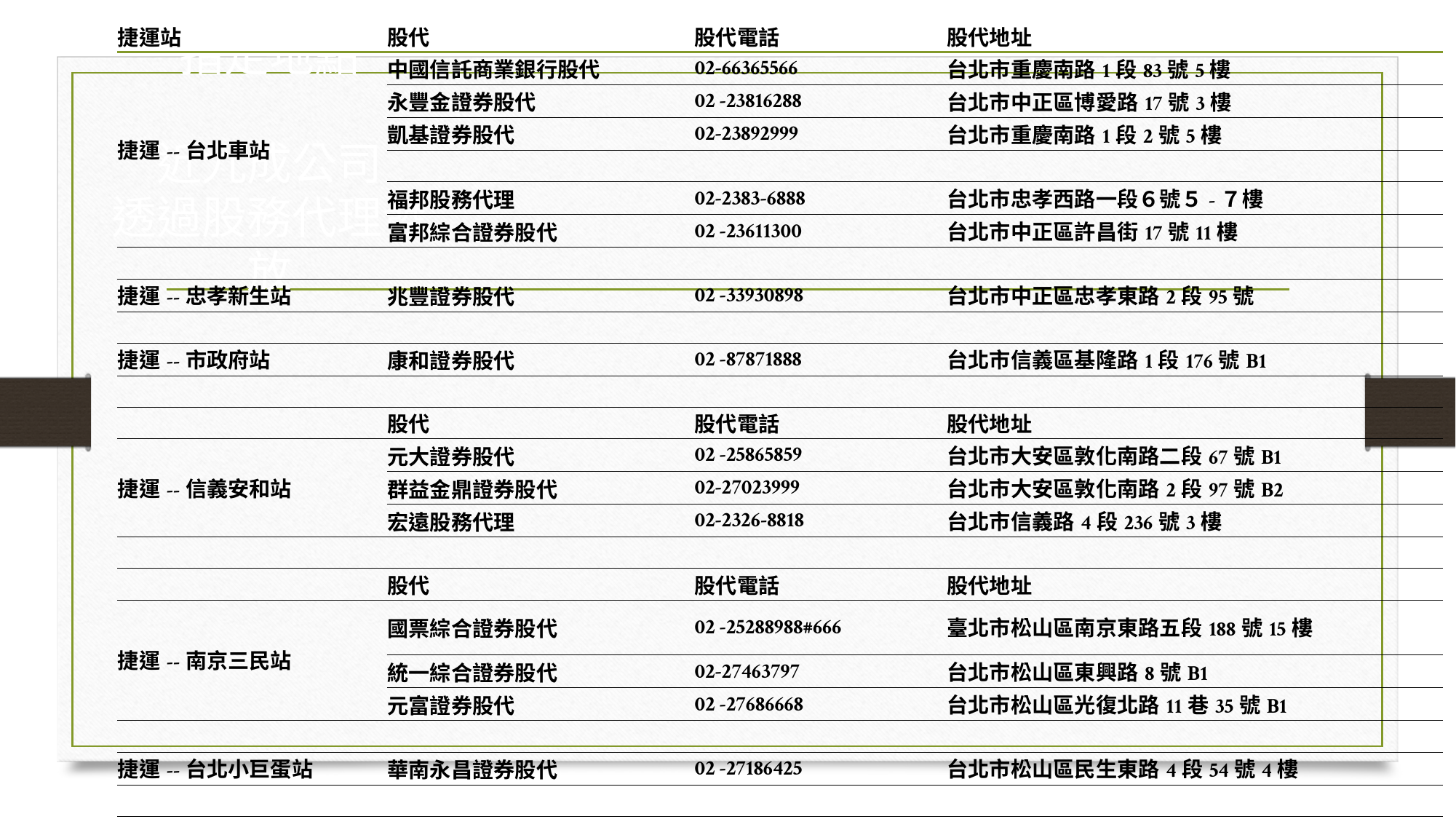

# 指定地點 近九成公司 透過股務代理發放
| 捷運站 | 股代 | 股代電話 | 股代地址 |
| --- | --- | --- | --- |
| 捷運--台北車站 | 中國信託商業銀行股代 | 02-66365566 | 台北市重慶南路1段83號5樓 |
|  | 永豐金證券股代 | 02 -23816288 | 台北市中正區博愛路17號3樓 |
|  | 凱基證券股代 | 02-23892999 | 台北市重慶南路1段2號5樓 |
|  |  |  |  |
|  | 福邦股務代理 | 02-2383-6888 | 台北市忠孝西路一段６號５-７樓 |
|  | 富邦綜合證券股代 | 02 -23611300 | 台北市中正區許昌街17號11樓 |
|  |  |  |  |
| 捷運--忠孝新生站 | 兆豐證券股代 | 02 -33930898 | 台北市中正區忠孝東路2段95號 |
|  |  |  |  |
| 捷運--市政府站 | 康和證券股代 | 02 -87871888 | 台北市信義區基隆路1段176號B1 |
|  |  |  |  |
|  | 股代 | 股代電話 | 股代地址 |
| 捷運--信義安和站 | 元大證券股代 | 02 -25865859 | 台北市大安區敦化南路二段67號B1 |
|  | 群益金鼎證券股代 | 02-27023999 | 台北市大安區敦化南路2段97號B2 |
|  | 宏遠股務代理 | 02-2326-8818 | 台北市信義路4段236號3樓 |
|  |  |  |  |
|  | 股代 | 股代電話 | 股代地址 |
| 捷運--南京三民站 | 國票綜合證券股代 | 02 -25288988#666 | 臺北市松山區南京東路五段188號15樓 |
|  | 統一綜合證券股代 | 02-27463797 | 台北市松山區東興路8號B1 |
|  | 元富證券股代 | 02 -27686668 | 台北市松山區光復北路11巷35號B1 |
|  |  |  |  |
| 捷運--台北小巨蛋站 | 華南永昌證券股代 | 02 -27186425 | 台北市松山區民生東路4段54號4樓 |
|  |  |  |  |
| 捷運--松江南京站 | 台新證券股代 | 02 -25048125 | 台北市建國北路1段96號B1 |